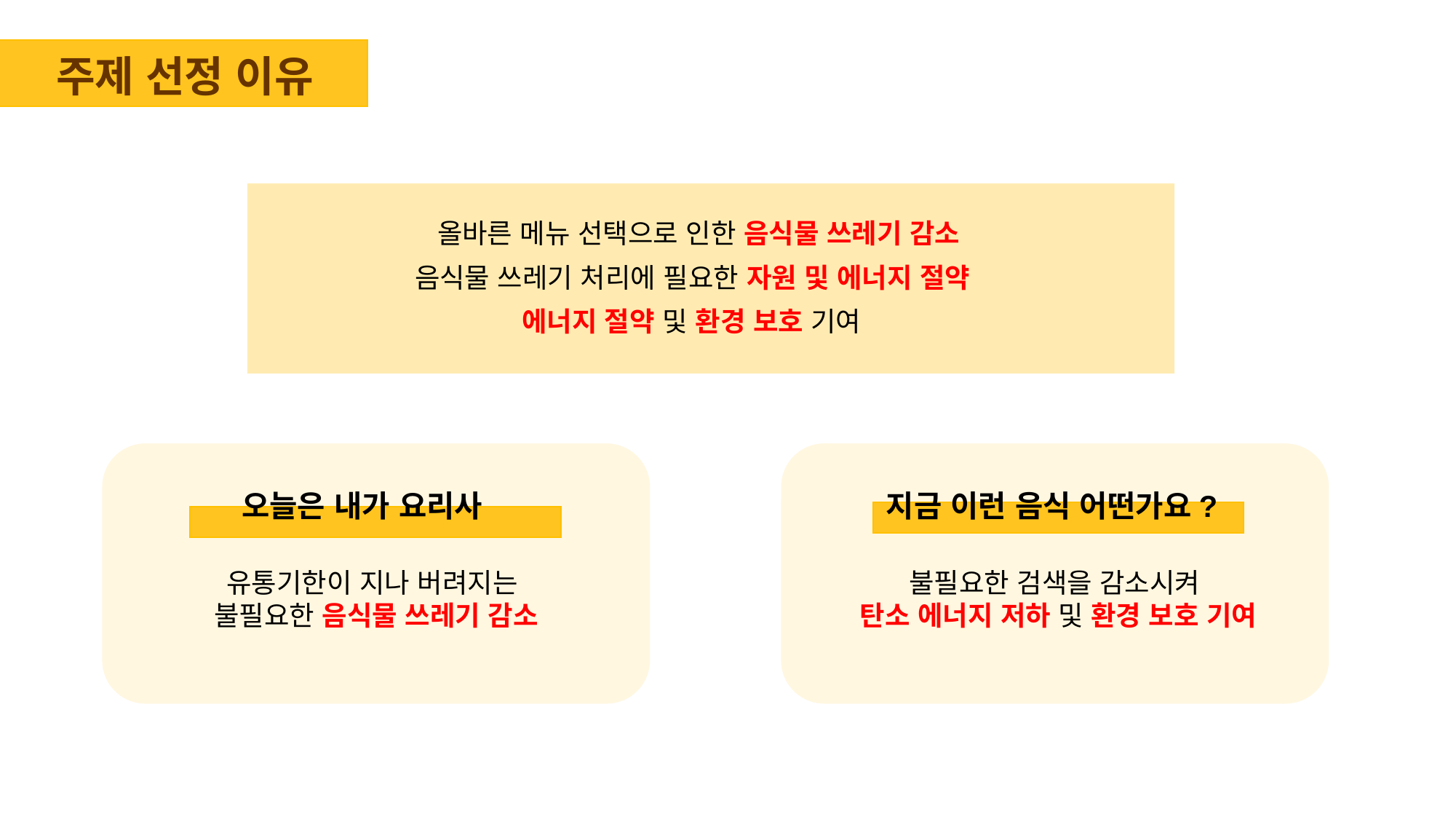

주제 선정 이유

올바른 메뉴 선택으로 인한 음식물 쓰레기 감소
음식물 쓰레기 처리에 필요한 자원 및 에너지 절약
에너지 절약 및 환경 보호 기여

오늘은 내가 요리사
지금 이런 음식 어떤가요?

유통기한이 지나 버려지는
불필요한 음식물 쓰레기 감소
불필요한 검색을 감소시켜
탄소 에너지 저하 및 환경 보호 기여